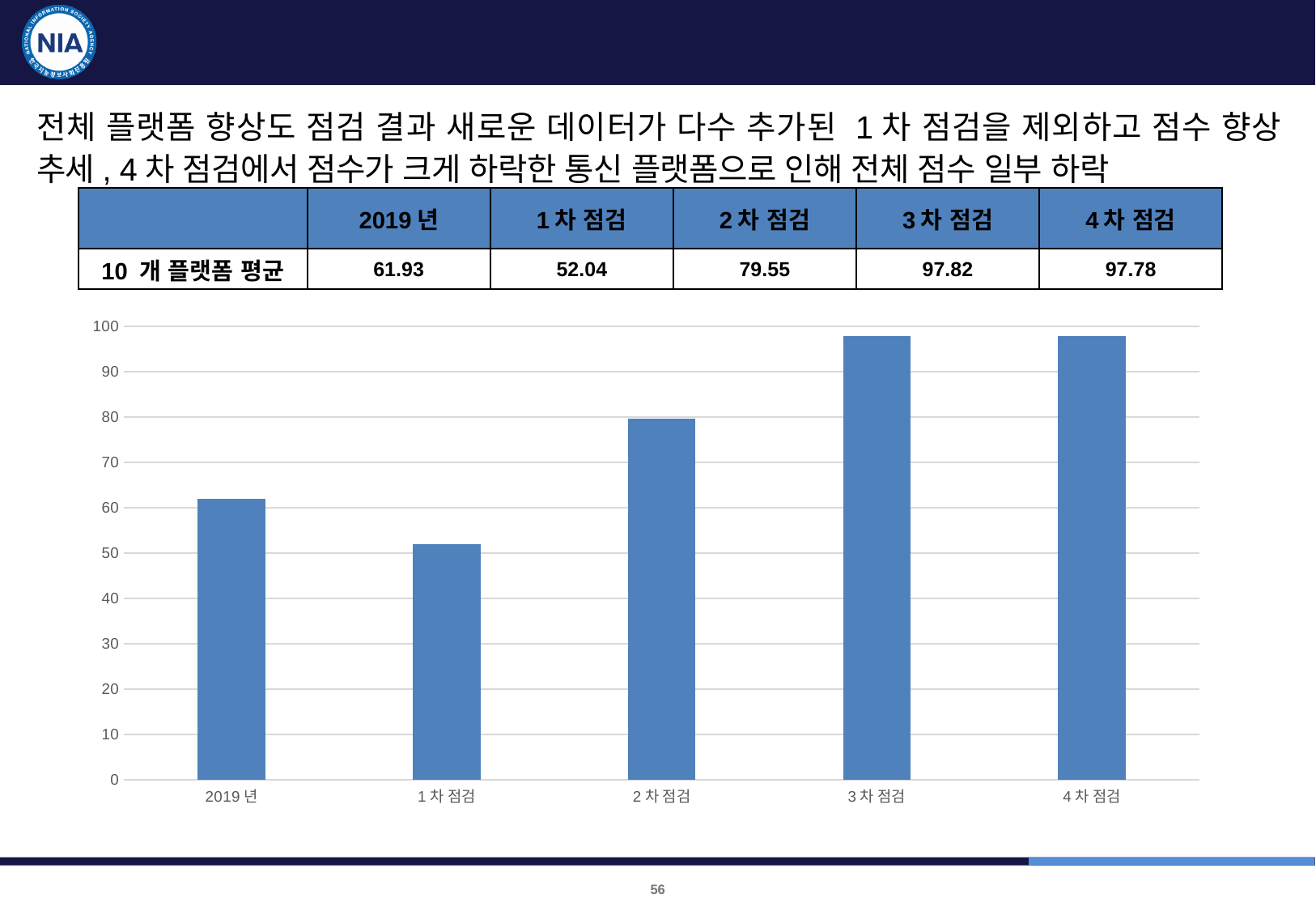

품질진단 결과 : 점검 향상도 비교
전체 플랫폼 향상도 점검 결과 새로운 데이터가 다수 추가된 1차 점검을 제외하고 점수 향상 추세, 4차 점검에서 점수가 크게 하락한 통신 플랫폼으로 인해 전체 점수 일부 하락
|  | 2019년 | 1차 점검 | 2차 점검 | 3차 점검 | 4차 점검 |
| --- | --- | --- | --- | --- | --- |
| 10 개 플랫폼 평균 | 61.93 | 52.04 | 79.55 | 97.82 | 97.78 |

### Chart

| Category | 10 개 플랫폼 평균 |
|---|---|
| 2019년 | 61.93 |
| 1차 점검 | 52.04 |
| 2차 점검 | 79.55 |
| 3차 점검 | 97.82 |
| 4차 점검 | 97.77913509845948 |